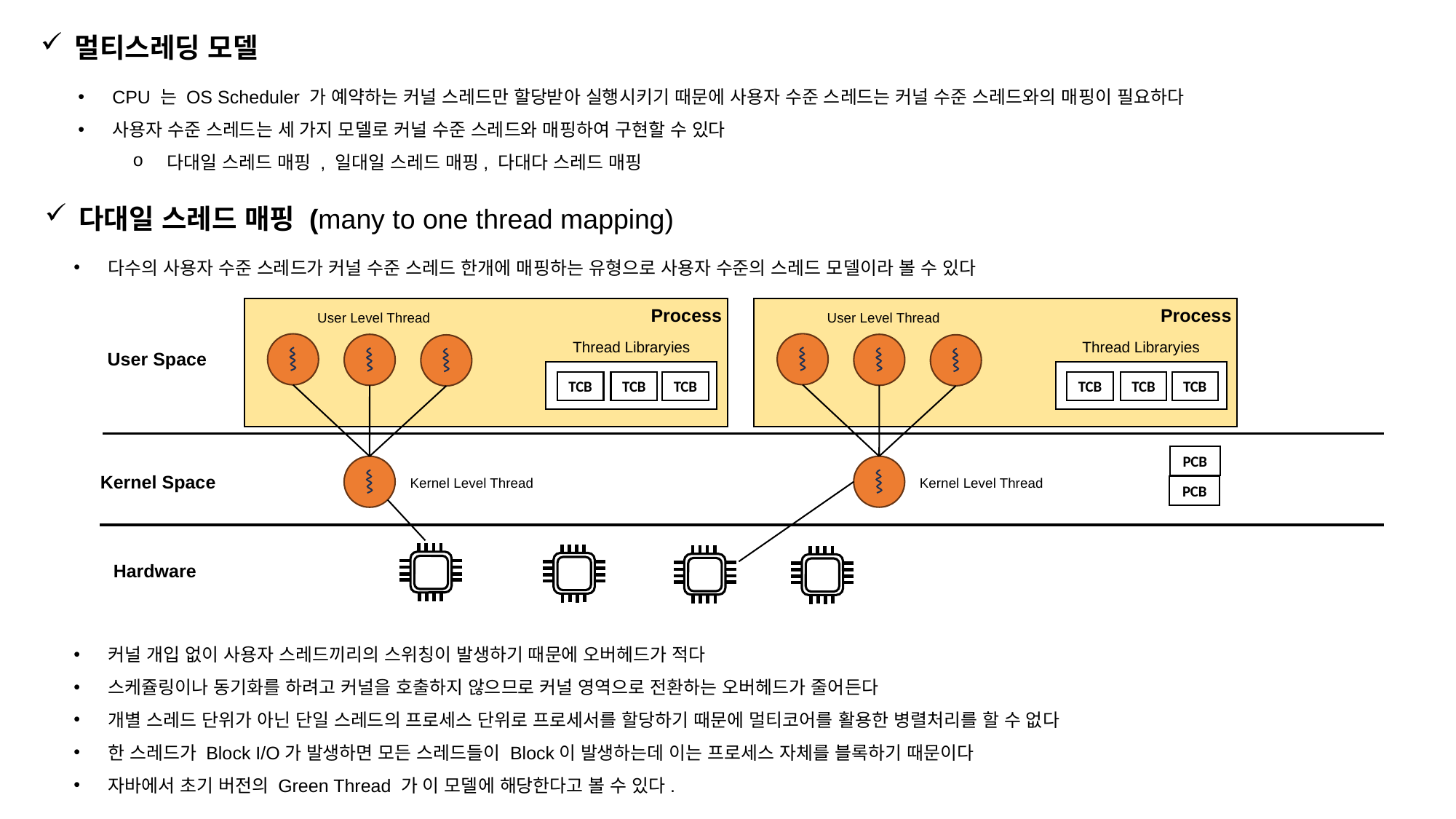

멀티스레딩 모델
CPU 는 OS Scheduler 가 예약하는 커널 스레드만 할당받아 실행시키기 때문에 사용자 수준 스레드는 커널 수준 스레드와의 매핑이 필요하다
사용자 수준 스레드는 세 가지 모델로 커널 수준 스레드와 매핑하여 구현할 수 있다
다대일 스레드 매핑 , 일대일 스레드 매핑, 다대다 스레드 매핑
다대일 스레드 매핑 (many to one thread mapping)
다수의 사용자 수준 스레드가 커널 수준 스레드 한개에 매핑하는 유형으로 사용자 수준의 스레드 모델이라 볼 수 있다
Process

Process

User Level Thread
User Level Thread
Thread Libraryies
Thread Libraryies

User Space

TCB
TCB
TCB
TCB
TCB
TCB
PCB

Kernel Space
Kernel Level Thread
Kernel Level Thread
PCB

Hardware
커널 개입 없이 사용자 스레드끼리의 스위칭이 발생하기 때문에 오버헤드가 적다
스케쥴링이나 동기화를 하려고 커널을 호출하지 않으므로 커널 영역으로 전환하는 오버헤드가 줄어든다
개별 스레드 단위가 아닌 단일 스레드의 프로세스 단위로 프로세서를 할당하기 때문에 멀티코어를 활용한 병렬처리를 할 수 없다
한 스레드가 Block I/O가 발생하면 모든 스레드들이 Block이 발생하는데 이는 프로세스 자체를 블록하기 때문이다
자바에서 초기 버전의 Green Thread 가 이 모델에 해당한다고 볼 수 있다.